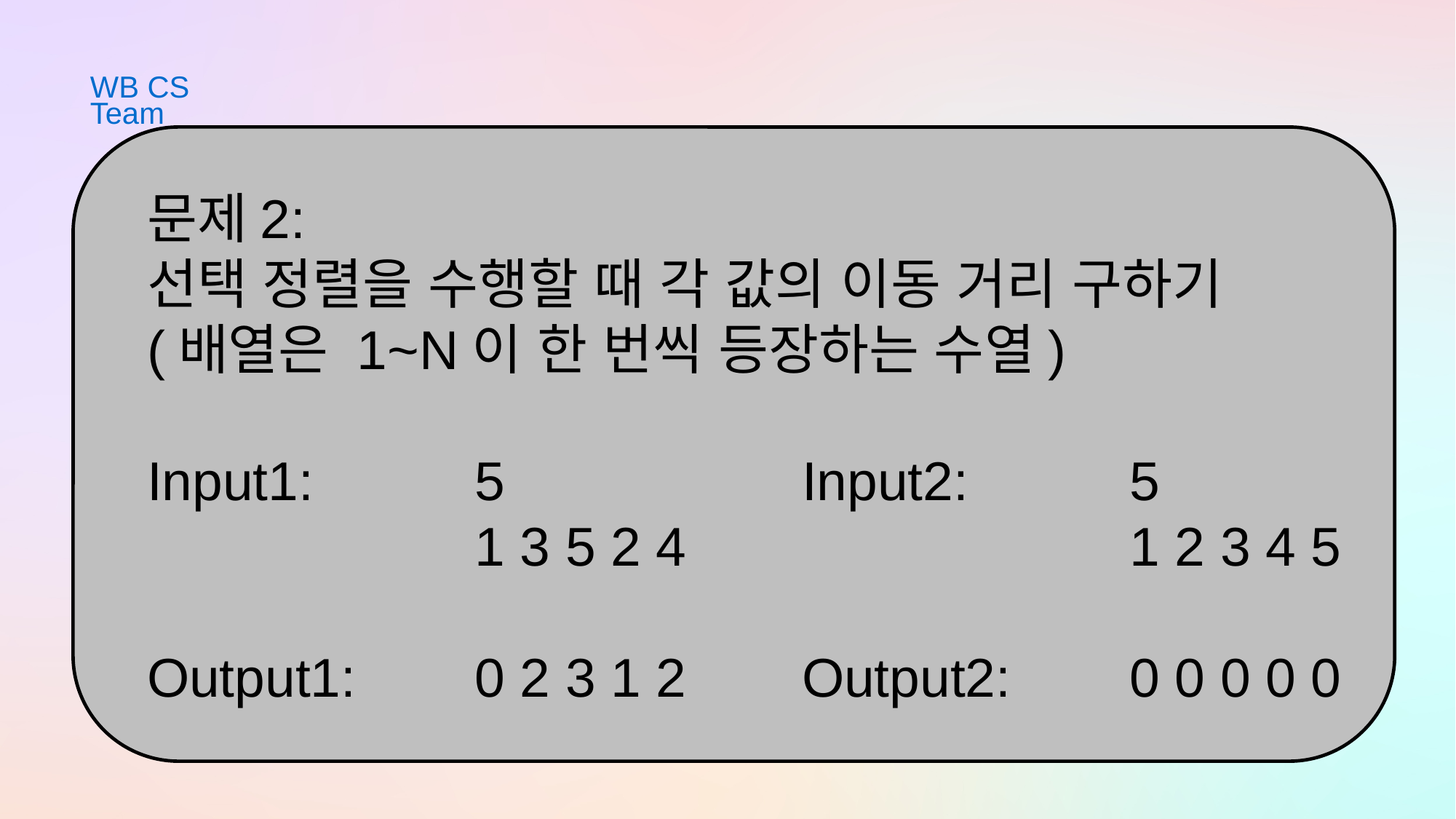

WB CS Team
문제2:
선택 정렬을 수행할 때 각 값의 이동 거리 구하기
(배열은 1~N이 한 번씩 등장하는 수열)

Input1:		5			Input2:		5
			1 3 5 2 4					1 2 3 4 5

Output1:		0 2 3 1 2		Output2:		0 0 0 0 0